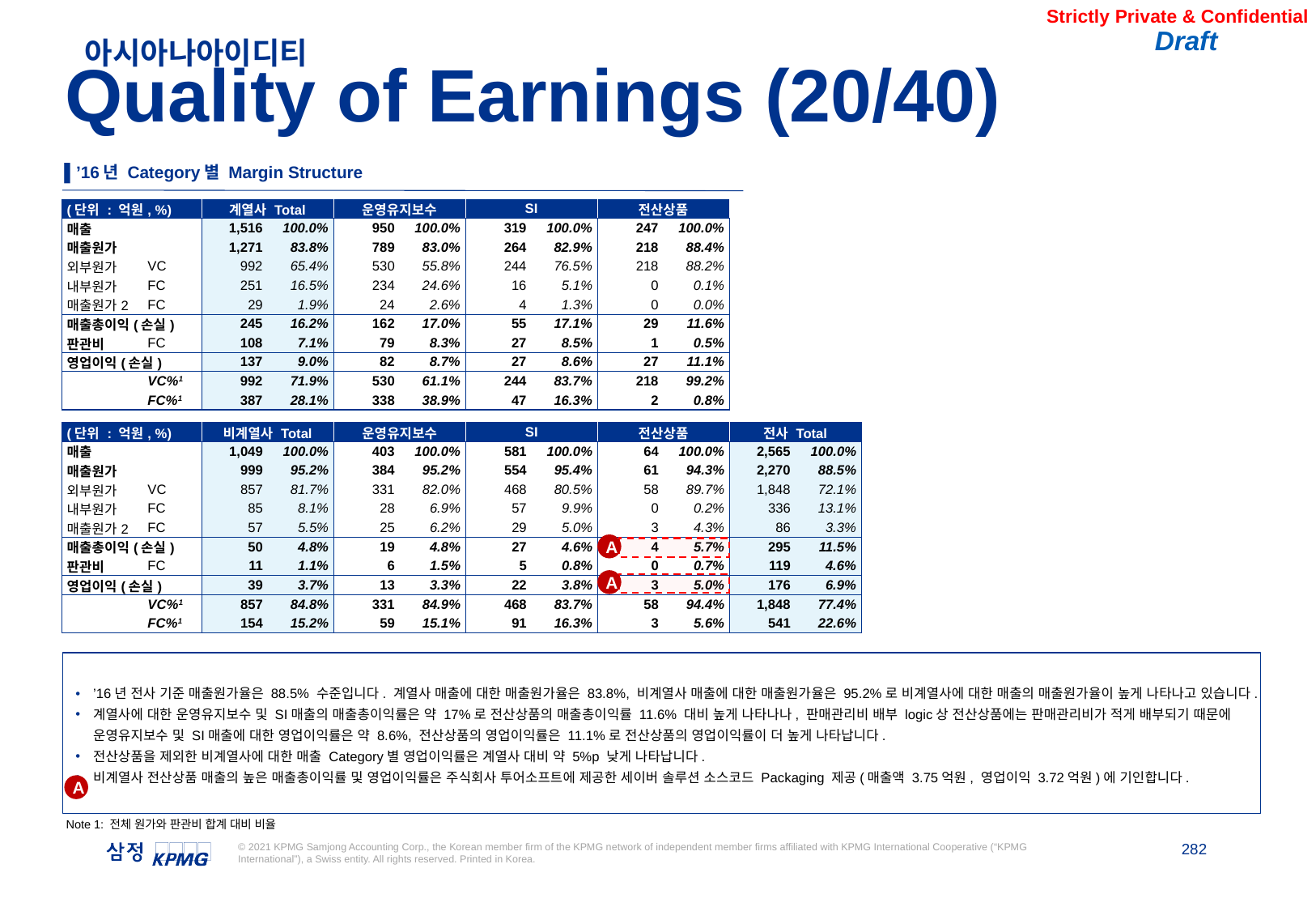

아시아나아이디티
Quality of Earnings (20/40)
▌’16년 Category별 Margin Structure

| (단위 : 억원, %) |  | 계열사 Total |  | 운영유지보수 |  | SI |  | 전산상품 |  |
| --- | --- | --- | --- | --- | --- | --- | --- | --- | --- |
| 매출 |  | 1,516 | 100.0% | 950 | 100.0% | 319 | 100.0% | 247 | 100.0% |
| 매출원가 |  | 1,271 | 83.8% | 789 | 83.0% | 264 | 82.9% | 218 | 88.4% |
| 외부원가 | VC | 992 | 65.4% | 530 | 55.8% | 244 | 76.5% | 218 | 88.2% |
| 내부원가 | FC | 251 | 16.5% | 234 | 24.6% | 16 | 5.1% | 0 | 0.1% |
| 매출원가2 | FC | 29 | 1.9% | 24 | 2.6% | 4 | 1.3% | 0 | 0.0% |
| 매출총이익(손실) |  | 245 | 16.2% | 162 | 17.0% | 55 | 17.1% | 29 | 11.6% |
| 판관비 | FC | 108 | 7.1% | 79 | 8.3% | 27 | 8.5% | 1 | 0.5% |
| 영업이익(손실) |  | 137 | 9.0% | 82 | 8.7% | 27 | 8.6% | 27 | 11.1% |
|  | VC%1 | 992 | 71.9% | 530 | 61.1% | 244 | 83.7% | 218 | 99.2% |
|  | FC%1 | 387 | 28.1% | 338 | 38.9% | 47 | 16.3% | 2 | 0.8% |
| (단위 : 억원, %) |  | 비계열사 Total |  | 운영유지보수 |  | SI |  | 전산상품 |  | 전사 Total |  |
| --- | --- | --- | --- | --- | --- | --- | --- | --- | --- | --- | --- |
| 매출 |  | 1,049 | 100.0% | 403 | 100.0% | 581 | 100.0% | 64 | 100.0% | 2,565 | 100.0% |
| 매출원가 |  | 999 | 95.2% | 384 | 95.2% | 554 | 95.4% | 61 | 94.3% | 2,270 | 88.5% |
| 외부원가 | VC | 857 | 81.7% | 331 | 82.0% | 468 | 80.5% | 58 | 89.7% | 1,848 | 72.1% |
| 내부원가 | FC | 85 | 8.1% | 28 | 6.9% | 57 | 9.9% | 0 | 0.2% | 336 | 13.1% |
| 매출원가2 | FC | 57 | 5.5% | 25 | 6.2% | 29 | 5.0% | 3 | 4.3% | 86 | 3.3% |
| 매출총이익(손실) |  | 50 | 4.8% | 19 | 4.8% | 27 | 4.6% | 4 | 5.7% | 295 | 11.5% |
| 판관비 | FC | 11 | 1.1% | 6 | 1.5% | 5 | 0.8% | 0 | 0.7% | 119 | 4.6% |
| 영업이익(손실) |  | 39 | 3.7% | 13 | 3.3% | 22 | 3.8% | 3 | 5.0% | 176 | 6.9% |
|  | VC%1 | 857 | 84.8% | 331 | 84.9% | 468 | 83.7% | 58 | 94.4% | 1,848 | 77.4% |
|  | FC%1 | 154 | 15.2% | 59 | 15.1% | 91 | 16.3% | 3 | 5.6% | 541 | 22.6% |
A

A

’16년 전사 기준 매출원가율은 88.5% 수준입니다. 계열사 매출에 대한 매출원가율은 83.8%, 비계열사 매출에 대한 매출원가율은 95.2%로 비계열사에 대한 매출의 매출원가율이 높게 나타나고 있습니다.
계열사에 대한 운영유지보수 및 SI매출의 매출총이익률은 약 17%로 전산상품의 매출총이익률 11.6% 대비 높게 나타나나, 판매관리비 배부 logic상 전산상품에는 판매관리비가 적게 배부되기 때문에  운영유지보수 및 SI매출에 대한 영업이익률은 약 8.6%, 전산상품의 영업이익률은 11.1%로 전산상품의 영업이익률이 더 높게 나타납니다.
전산상품을 제외한 비계열사에 대한 매출 Category별 영업이익률은 계열사 대비 약 5%p 낮게 나타납니다.
비계열사 전산상품 매출의 높은 매출총이익률 및 영업이익률은 주식회사 투어소프트에 제공한 세이버 솔루션 소스코드 Packaging 제공(매출액 3.75억원, 영업이익 3.72억원)에 기인합니다.
A
Note 1: 전체 원가와 판관비 합계 대비 비율